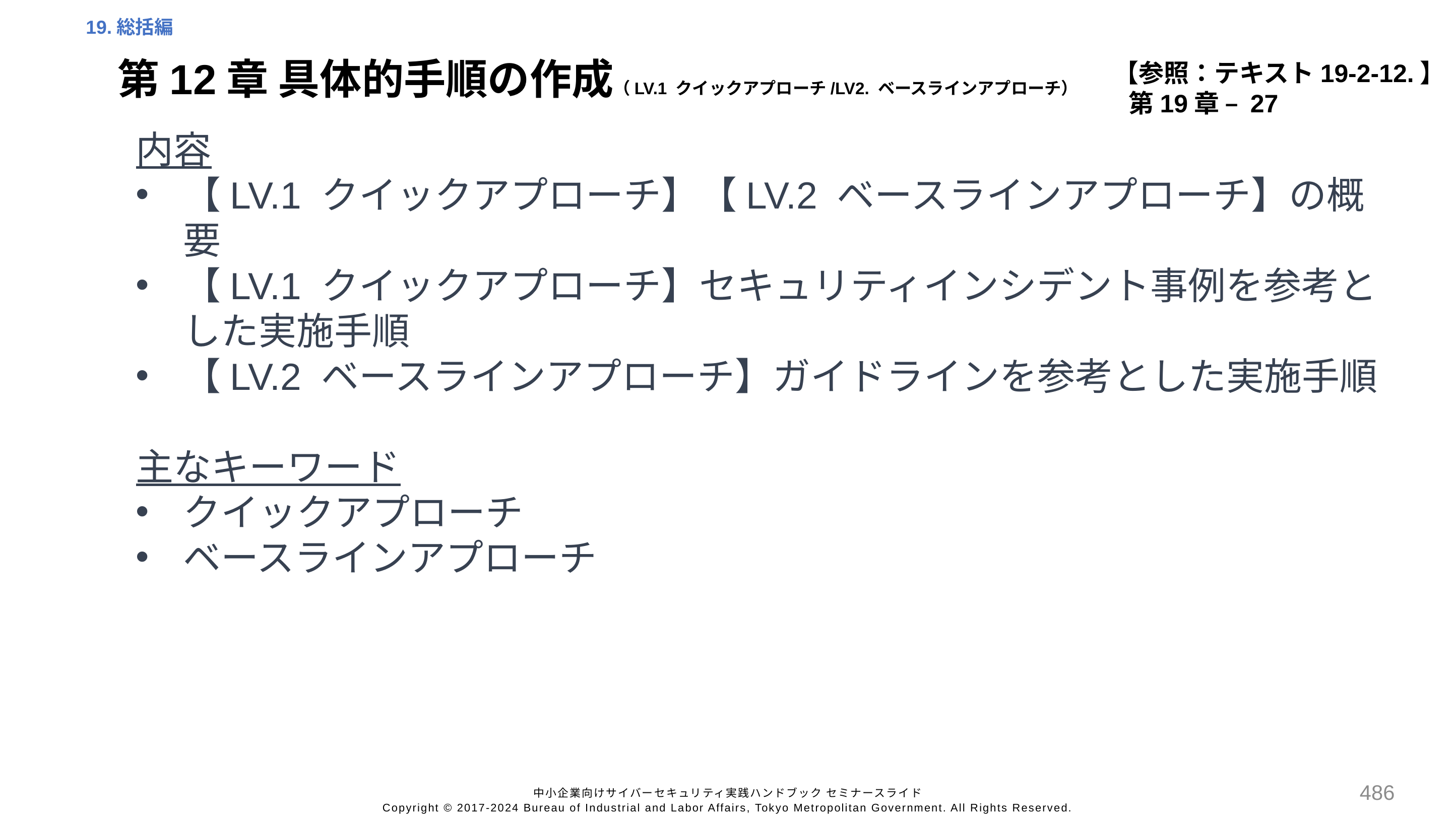

19.総括編
【参照：テキスト19-2-12.】
第19章 – 27
第12章 具体的手順の作成（LV.1 クイックアプローチ/LV2. ベースラインアプローチ）
内容
【LV.1 クイックアプローチ】【LV.2 ベースラインアプローチ】の概要
【LV.1 クイックアプローチ】セキュリティインシデント事例を参考とした実施手順
【LV.2 ベースラインアプローチ】ガイドラインを参考とした実施手順

主なキーワード
クイックアプローチ
ベースラインアプローチ

486